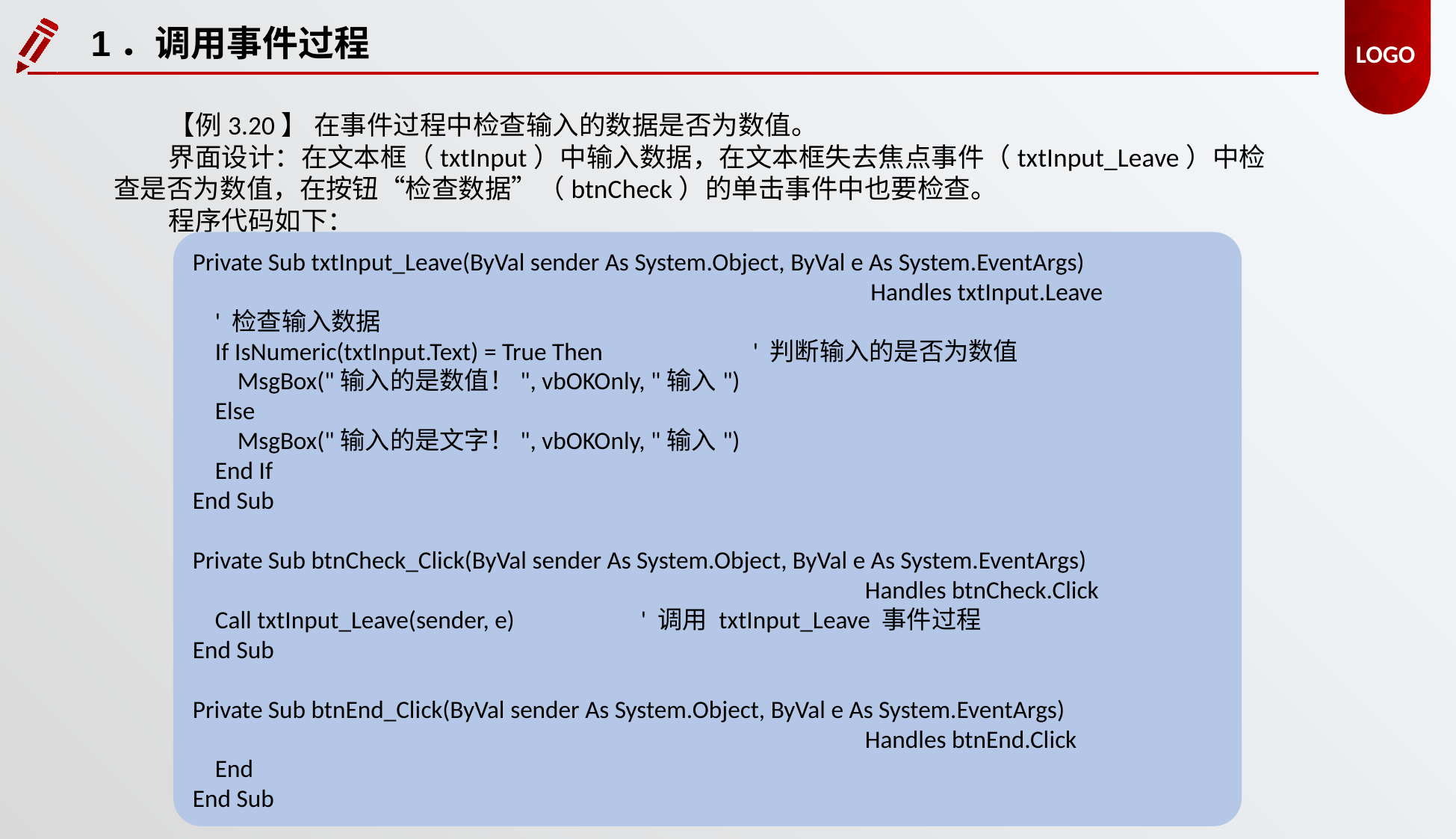

1．调用事件过程
【例3.20】 在事件过程中检查输入的数据是否为数值。
界面设计：在文本框（txtInput）中输入数据，在文本框失去焦点事件（txtInput_Leave）中检查是否为数值，在按钮“检查数据”（btnCheck）的单击事件中也要检查。
程序代码如下：
Private Sub txtInput_Leave(ByVal sender As System.Object, ByVal e As System.EventArgs)
						 Handles txtInput.Leave
    ' 检查输入数据
    If IsNumeric(txtInput.Text) = True Then          	' 判断输入的是否为数值
        MsgBox("输入的是数值！", vbOKOnly, "输入")
    Else
        MsgBox("输入的是文字！", vbOKOnly, "输入")
    End If
End Sub

Private Sub btnCheck_Click(ByVal sender As System.Object, ByVal e As System.EventArgs)
						Handles btnCheck.Click
    Call txtInput_Leave(sender, e)                  	' 调用 txtInput_Leave 事件过程
End Sub

Private Sub btnEnd_Click(ByVal sender As System.Object, ByVal e As System.EventArgs)
						Handles btnEnd.Click
    End
End Sub